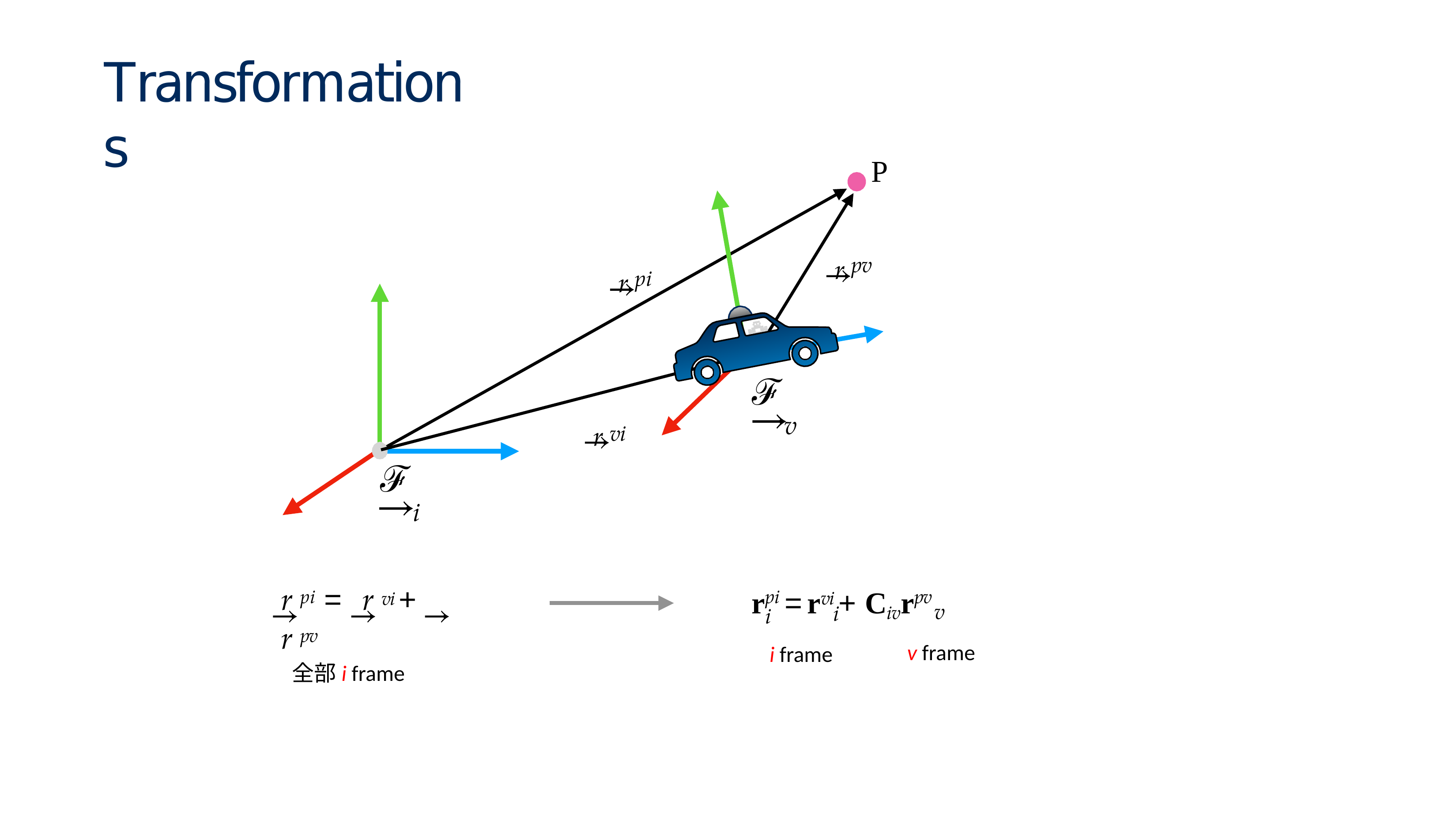

# Transformations
P

r pv
r pi

ℱ
v
r vi

ℱ
i

r pi =	r vi + r pv

rpi = rvi + Civrpv

v
i
i

v frame
i frame
全部i frame